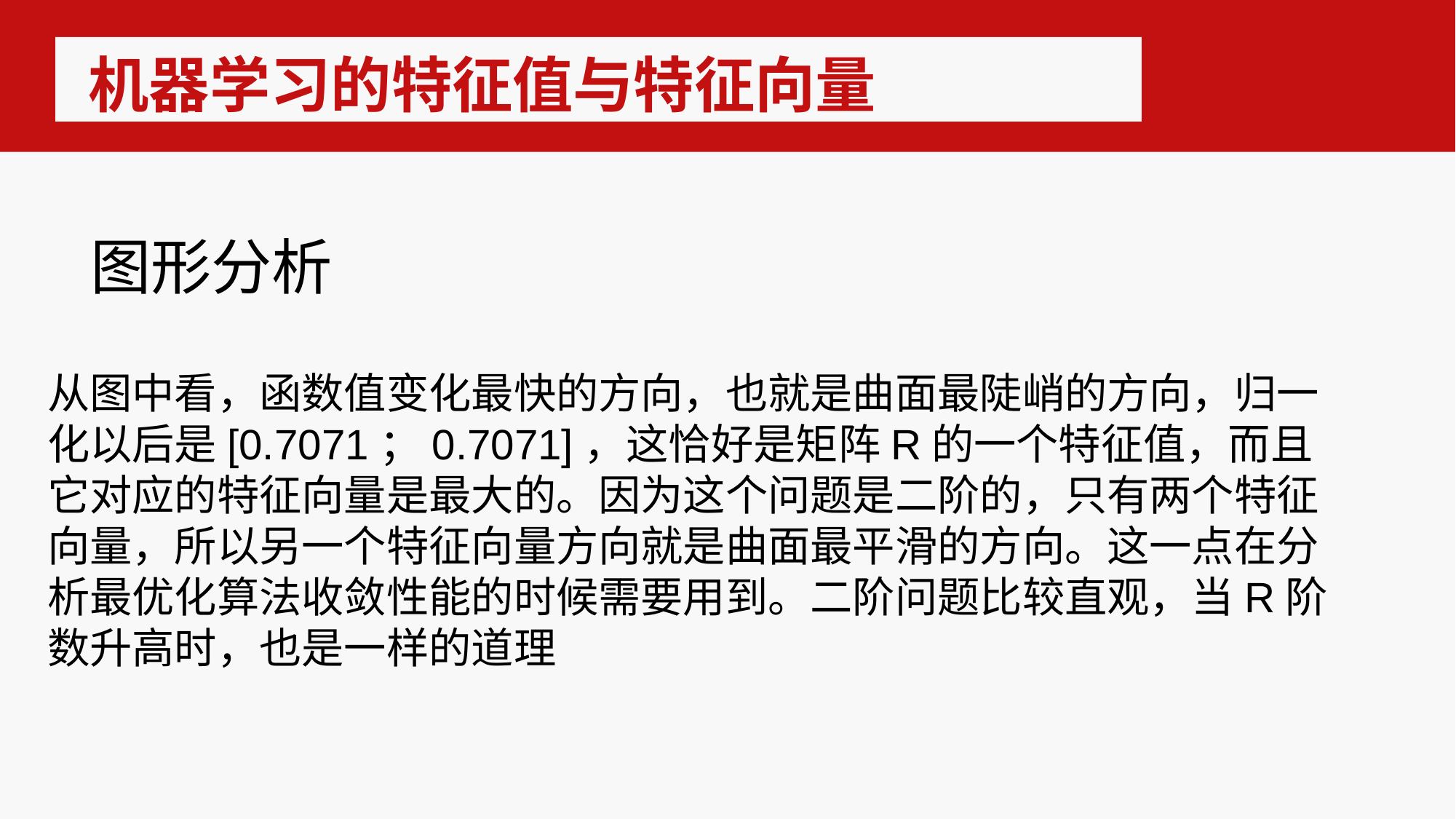

机器学习的特征值与特征向量
图形分析
从图中看，函数值变化最快的方向，也就是曲面最陡峭的方向，归一化以后是[0.7071；0.7071]，这恰好是矩阵R的一个特征值，而且它对应的特征向量是最大的。因为这个问题是二阶的，只有两个特征向量，所以另一个特征向量方向就是曲面最平滑的方向。这一点在分析最优化算法收敛性能的时候需要用到。二阶问题比较直观，当R阶数升高时，也是一样的道理